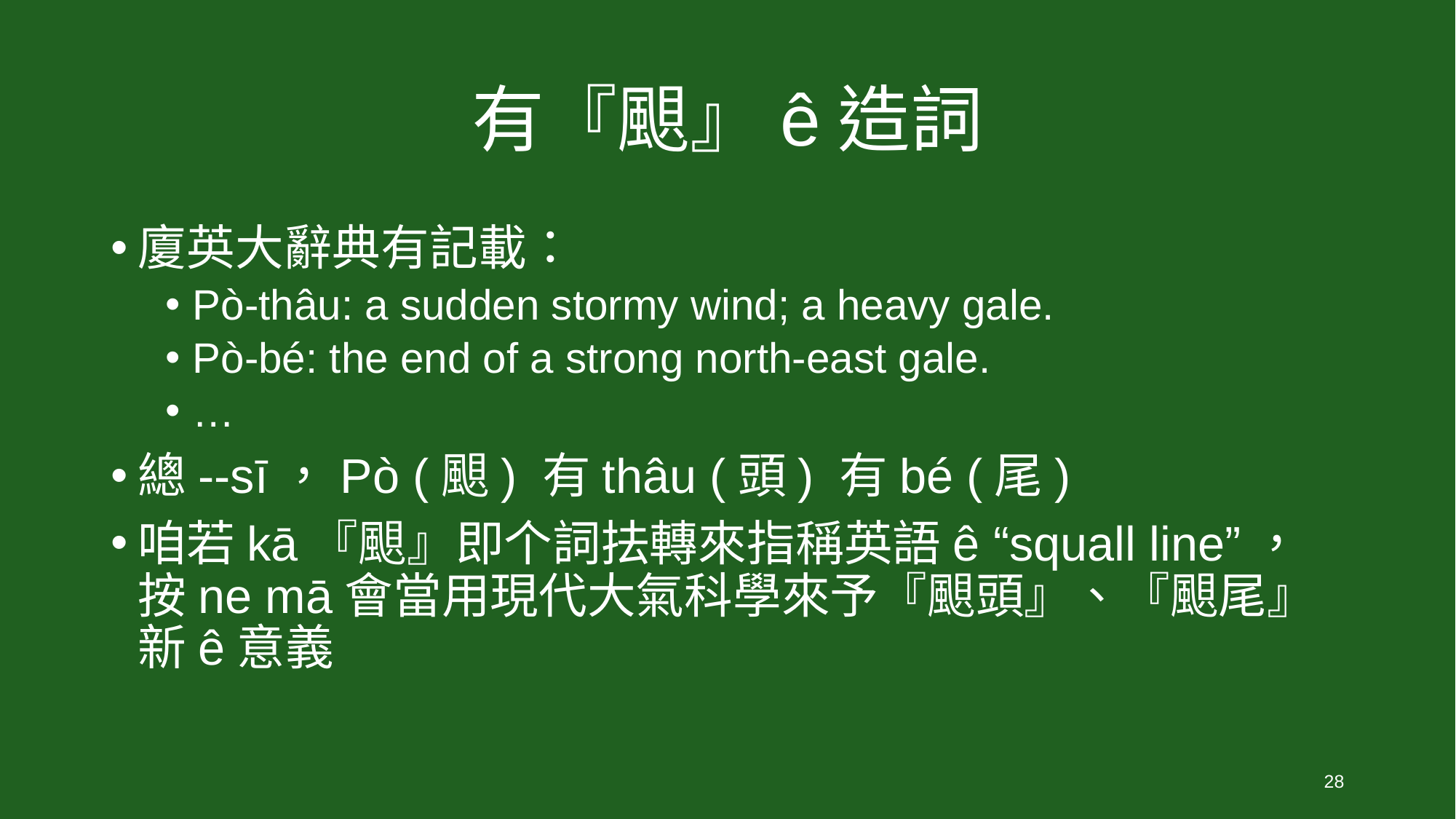

# 有『𩗗』ê造詞
廈英大辭典有記載：
Pò-thâu: a sudden stormy wind; a heavy gale.
Pò-bé: the end of a strong north-east gale.
…
總--sī，Pò (𩗗) 有thâu (頭) 有bé (尾)
咱若kā『𩗗』即个詞抾轉來指稱英語ê “squall line”，按ne mā會當用現代大氣科學來予『𩗗頭』、『𩗗尾』新ê意義
28